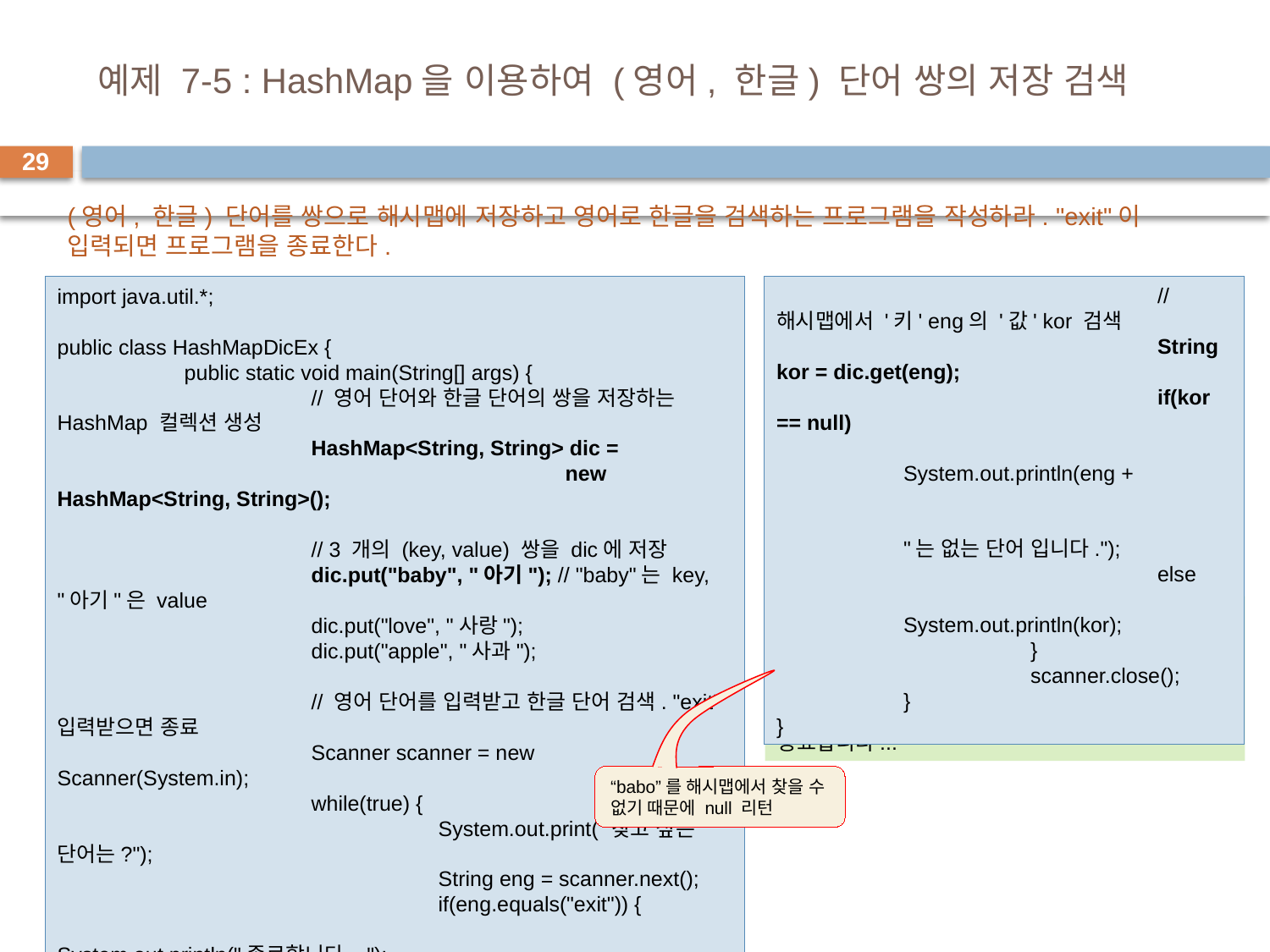

# 예제 7-5 : HashMap을 이용하여 (영어, 한글) 단어 쌍의 저장 검색
29
(영어, 한글) 단어를 쌍으로 해시맵에 저장하고 영어로 한글을 검색하는 프로그램을 작성하라. "exit"이 입력되면 프로그램을 종료한다.
			// 해시맵에서 '키' eng의 '값' kor 검색
			String kor = dic.get(eng);
			if(kor == null)
				System.out.println(eng +
							"는 없는 단어 입니다.");
			else
				System.out.println(kor);
		}
		scanner.close();
	}
}
import java.util.*;

public class HashMapDicEx {
	public static void main(String[] args) {
		// 영어 단어와 한글 단어의 쌍을 저장하는 HashMap 컬렉션 생성
		HashMap<String, String> dic =
				new HashMap<String, String>();

		// 3 개의 (key, value) 쌍을 dic에 저장
		dic.put("baby", "아기"); // "baby"는 key, "아기"은 value
		dic.put("love", "사랑");
		dic.put("apple", "사과");

		// 영어 단어를 입력받고 한글 단어 검색. "exit" 입력받으면 종료
		Scanner scanner = new Scanner(System.in);
		while(true) {
			System.out.print("찾고 싶은 단어는?");
			String eng = scanner.next();
			if(eng.equals("exit")) {
				System.out.println("종료합니다...");
				break;
			}
찾고 싶은 단어는?apple
사과
찾고 싶은 단어는?babo
babo는 없는 단어 입니다.
찾고 싶은 단어는?exit
종료합니다...

“babo”를 해시맵에서 찾을 수 없기 때문에 null 리턴